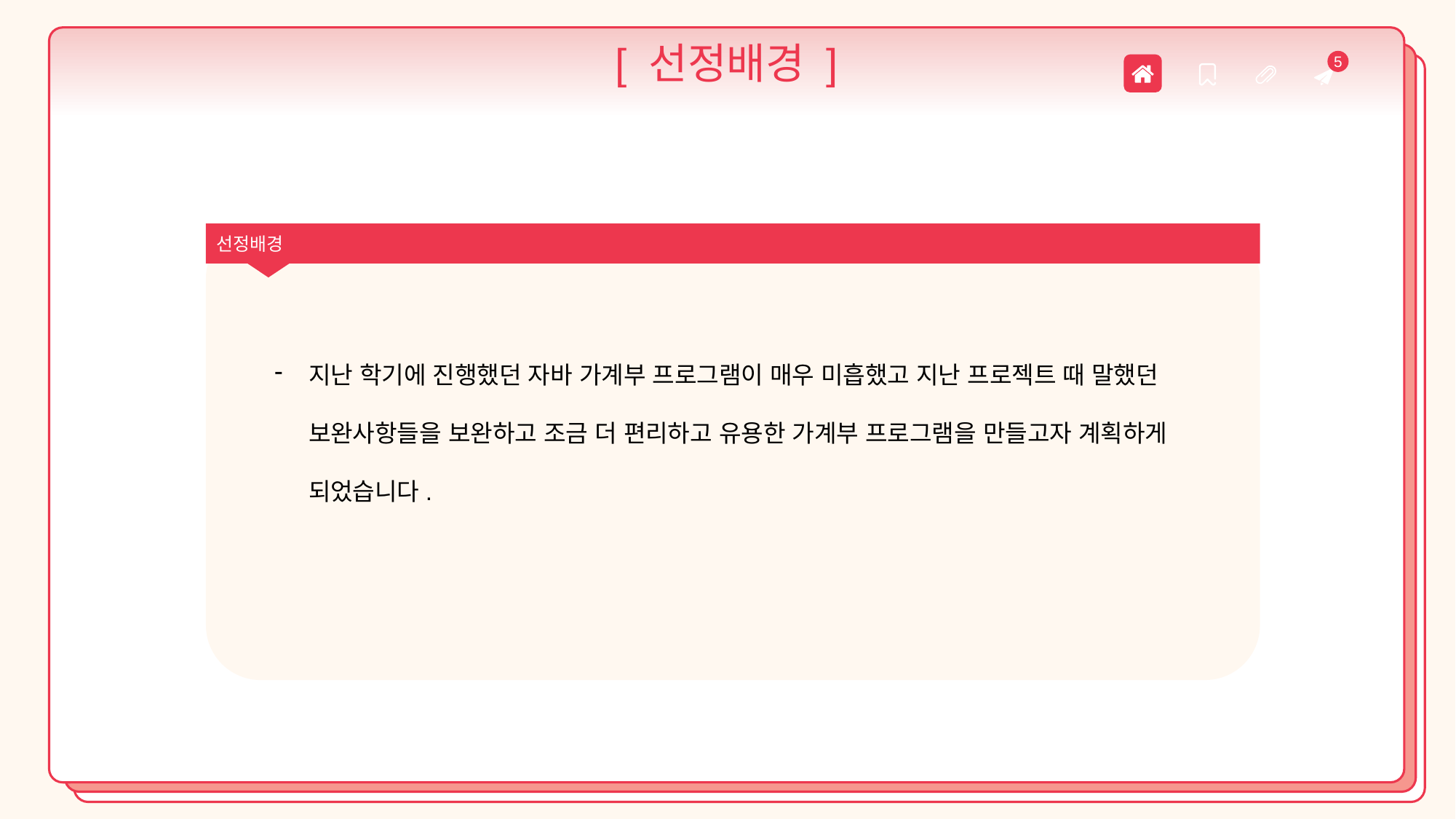

[ 선정배경 ]

5

선정배경

지난 학기에 진행했던 자바 가계부 프로그램이 매우 미흡했고 지난 프로젝트 때 말했던 보완사항들을 보완하고 조금 더 편리하고 유용한 가계부 프로그램을 만들고자 계획하게 되었습니다.